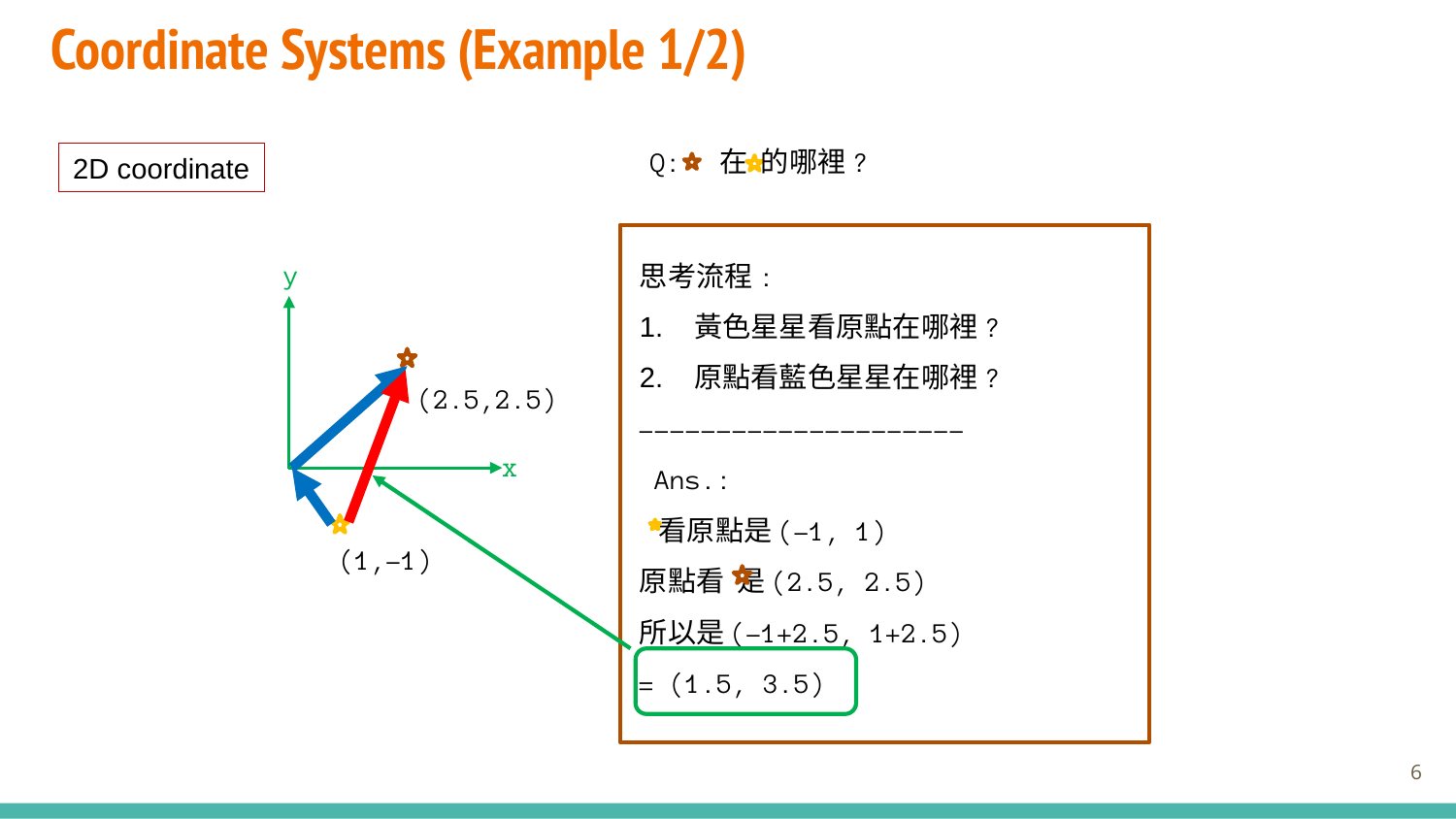

# Coordinate Systems (Example 1/2)
Q:  在  的哪裡?
2D coordinate

思考流程:
黃色星星看原點在哪裡?
原點看藍色星星在哪裡?
---------------------
 Ans.:
  看原點是(-1, 1)
原點看  是(2.5, 2.5)
所以是(-1+2.5, 1+2.5)
= (1.5, 3.5)
y

(2.5,2.5)
x

(1,-1)

6